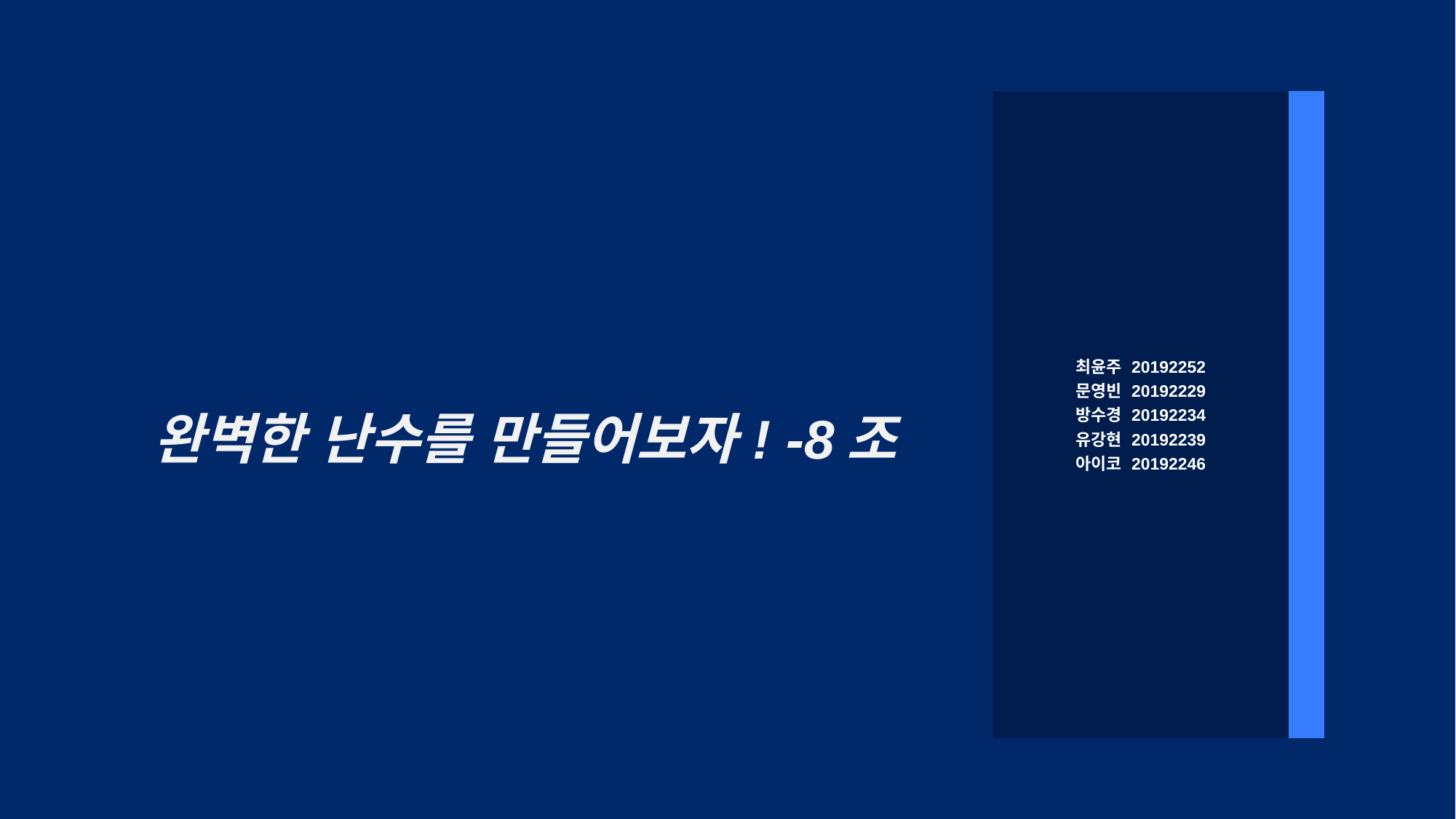

| 완벽한 난수를 만들어보자! -8조 | 최윤주 20192252 문영빈 20192229 방수경 20192234 유강현 20192239 아이코 20192246 |  |
| --- | --- | --- |